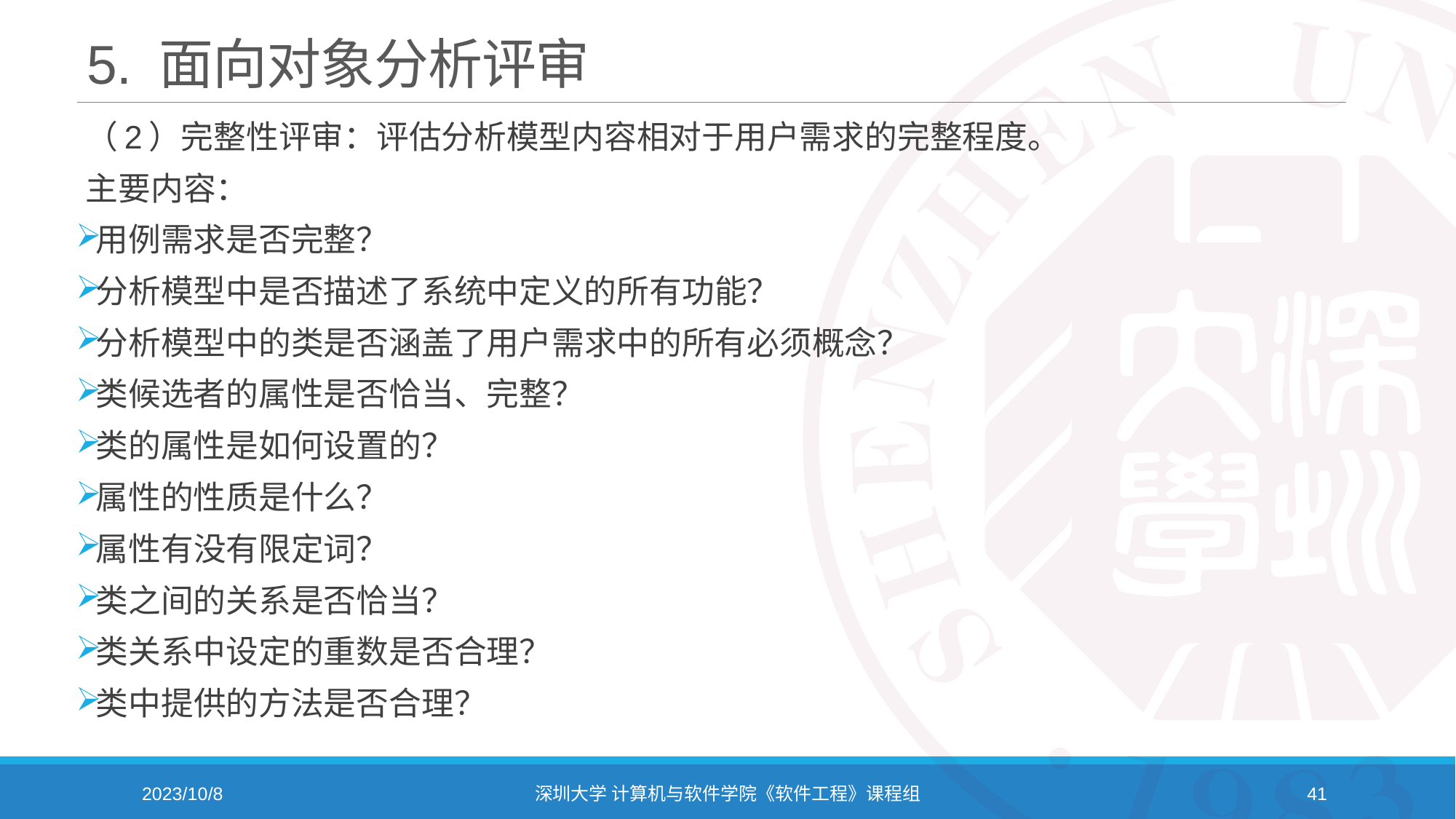

# 5. 面向对象分析评审
（2）完整性评审：评估分析模型内容相对于用户需求的完整程度。
主要内容：
用例需求是否完整？
分析模型中是否描述了系统中定义的所有功能？
分析模型中的类是否涵盖了用户需求中的所有必须概念？
类候选者的属性是否恰当、完整？
类的属性是如何设置的？
属性的性质是什么？
属性有没有限定词？
类之间的关系是否恰当？
类关系中设定的重数是否合理？
类中提供的方法是否合理？

2023/10/8
深圳大学 计算机与软件学院《软件工程》课程组
41